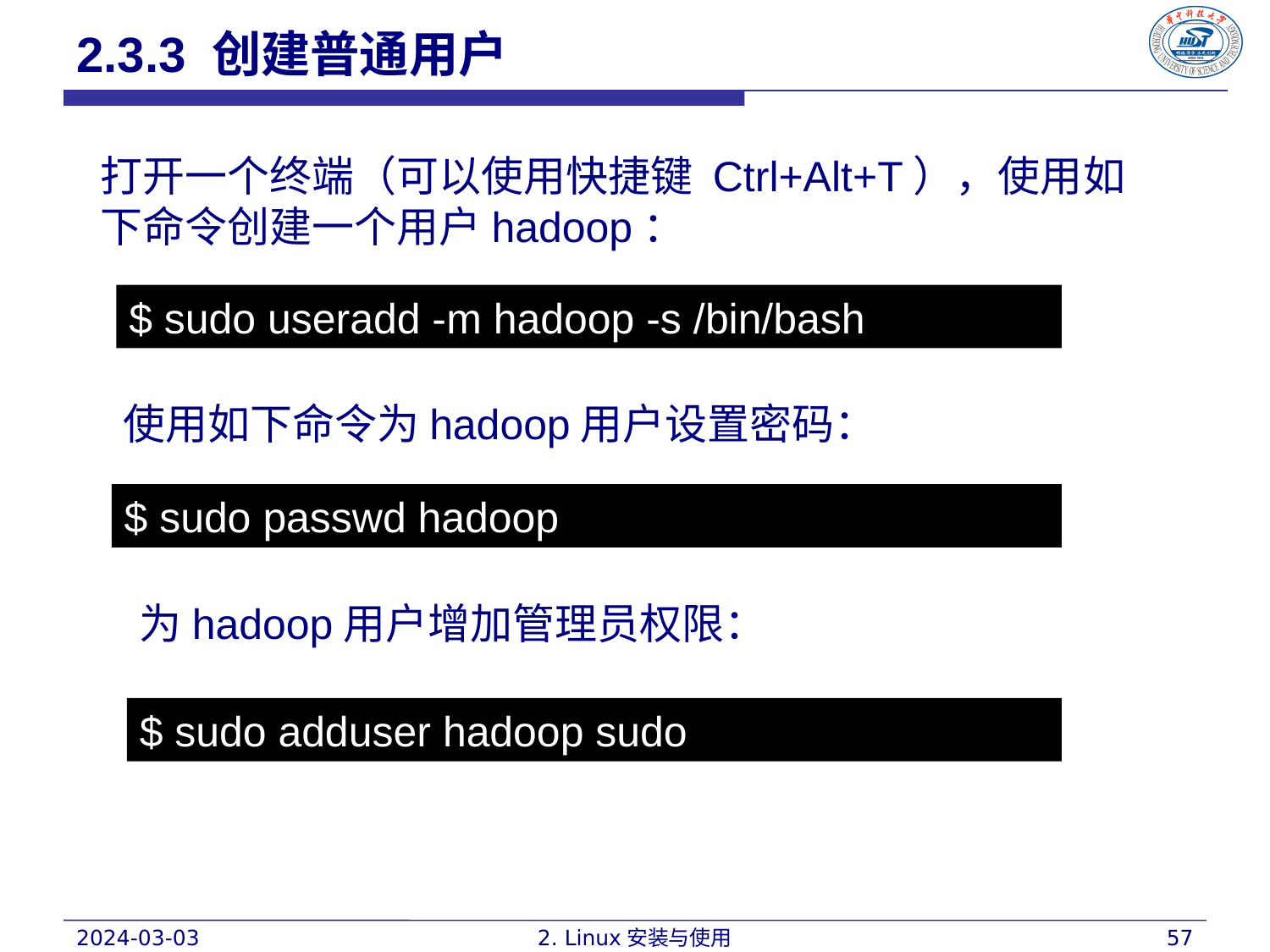

2.3.3 创建普通用户
打开一个终端（可以使用快捷键 Ctrl+Alt+T），使用如下命令创建一个用户hadoop：
$ sudo useradd -m hadoop -s /bin/bash
使用如下命令为hadoop用户设置密码：
$ sudo passwd hadoop
为hadoop用户增加管理员权限：
$ sudo adduser hadoop sudo
2024-03-03
2. Linux安装与使用
57